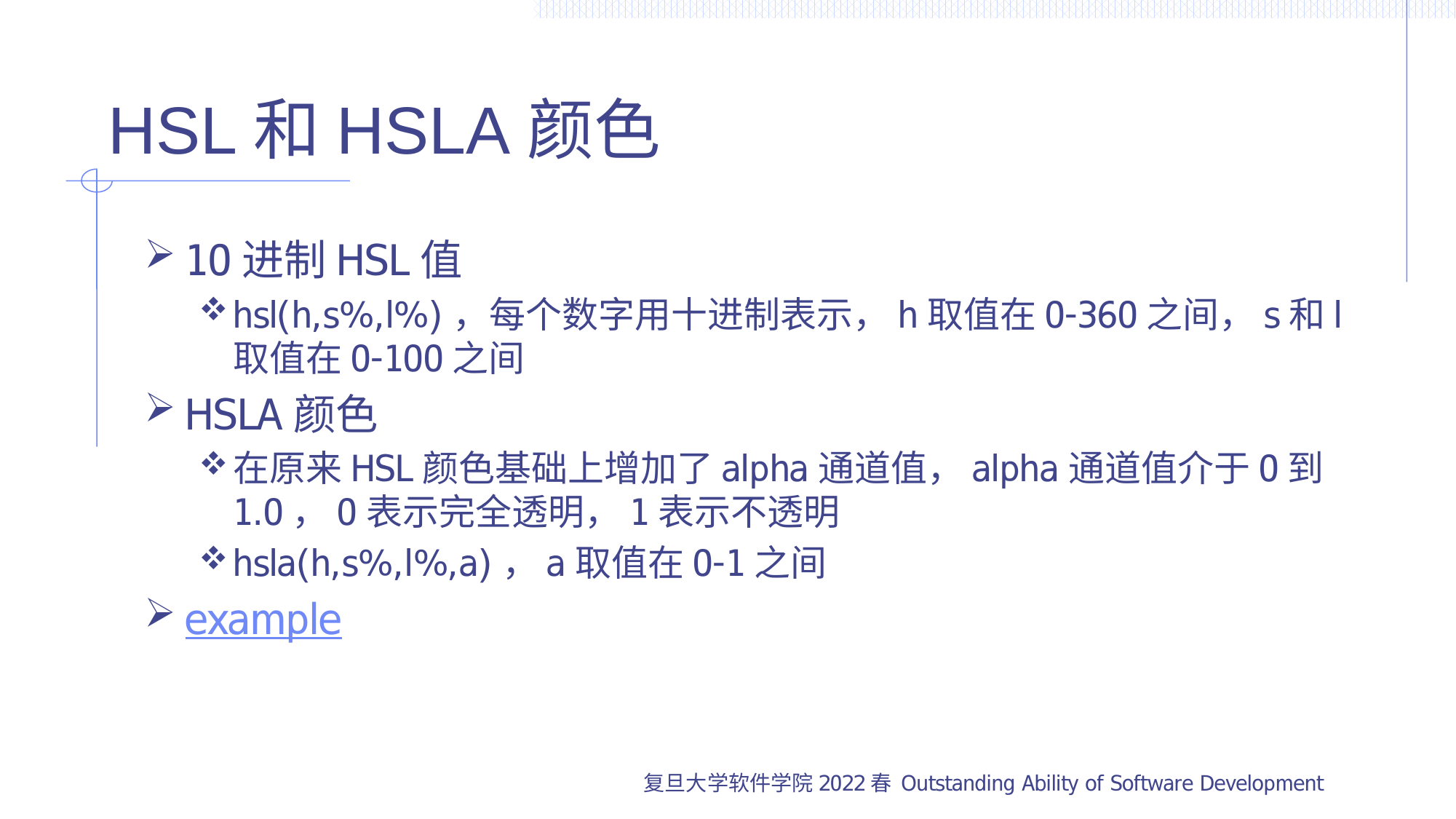

# HSL和HSLA颜色
10进制HSL值
hsl(h,s%,l%)，每个数字用十进制表示，h取值在0-360之间，s和l取值在0-100之间
HSLA颜色
在原来HSL颜色基础上增加了alpha通道值，alpha通道值介于0到1.0，0表示完全透明，1表示不透明
hsla(h,s%,l%,a)，a取值在0-1之间
example